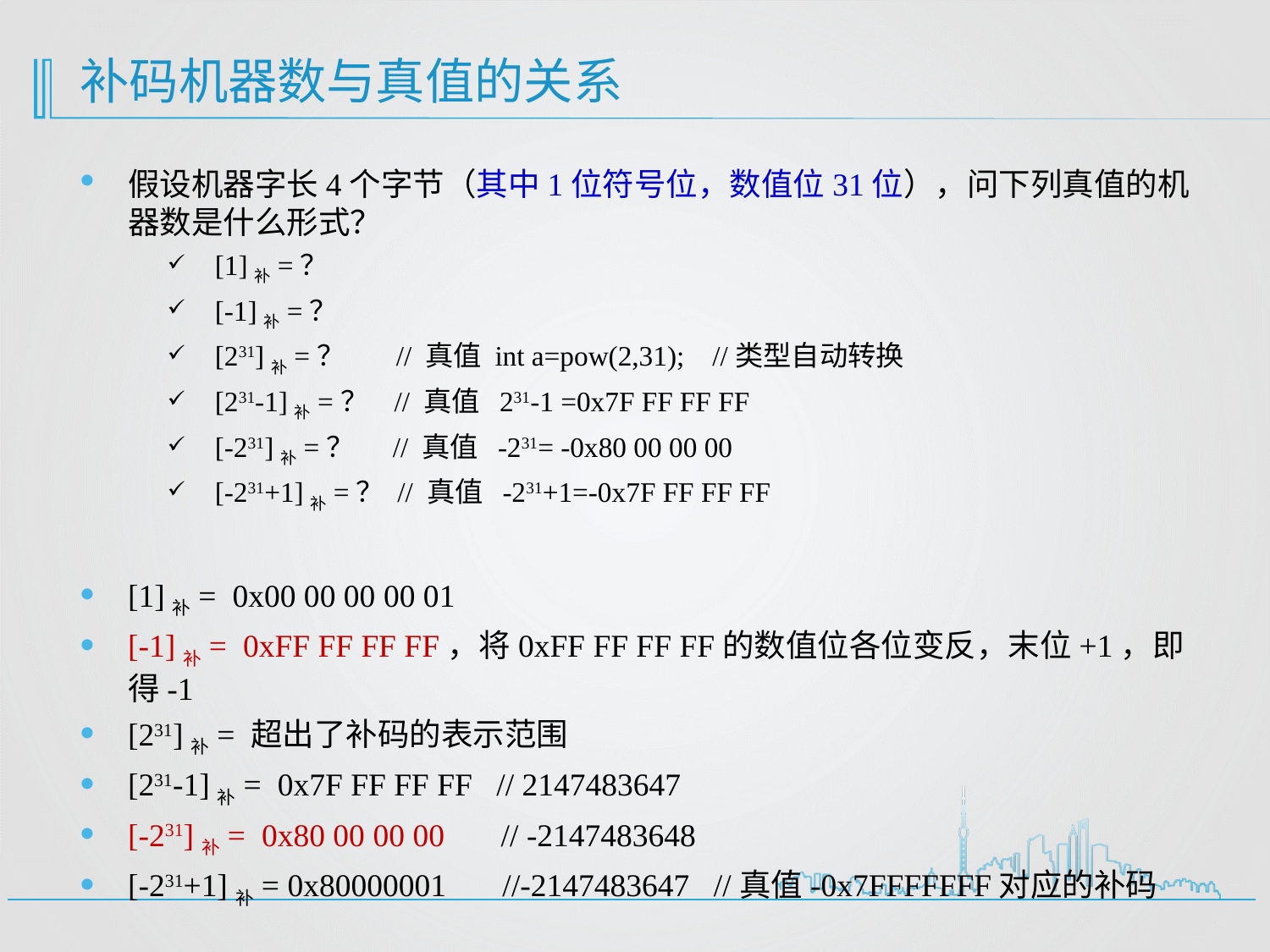

# 补码机器数与真值的关系
假设机器字长4个字节（其中1位符号位，数值位31位），问下列真值的机器数是什么形式？
[1]补=？
[-1]补=？
[231]补=？       // 真值 int a=pow(2,31);    //类型自动转换
[231-1]补=？   // 真值  231-1 =0x7F FF FF FF
[-231]补=？     // 真值  -231= -0x80 00 00 00
[-231+1]补=？ // 真值  -231+1=-0x7F FF FF FF

[1]补=  0x00 00 00 00 01
[-1]补=  0xFF FF FF FF，将0xFF FF FF FF的数值位各位变反，末位+1，即得-1
[231]补= 超出了补码的表示范围
[231-1]补=  0x7F FF FF FF   // 2147483647
[-231]补=  0x80 00 00 00       // -2147483648
[-231+1]补= 0x80000001       //-2147483647   //真值-0x7FFFFFFF对应的补码